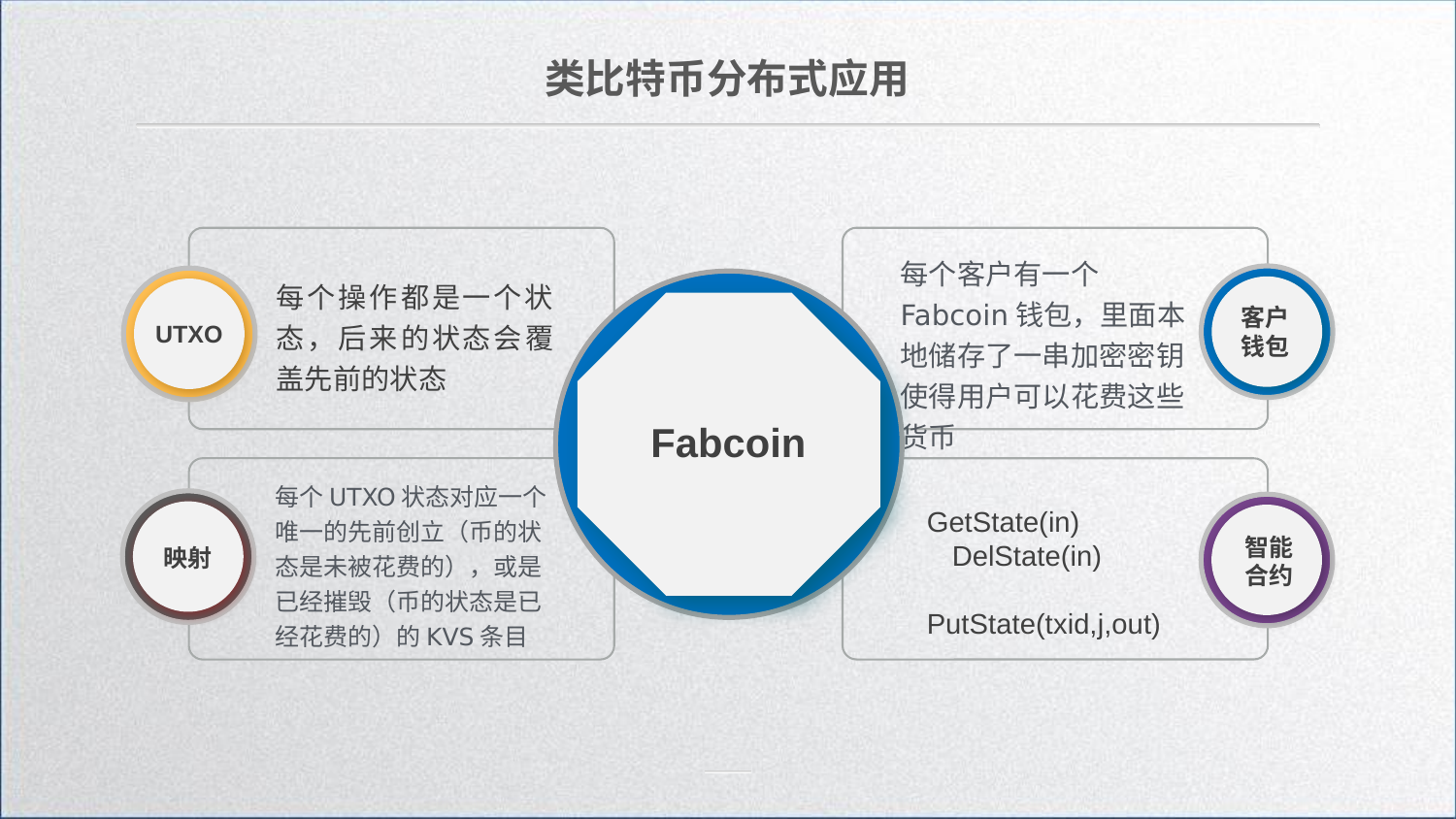

类比特币分布式应用

每个客户有一个Fabcoin钱包，里面本地储存了一串加密密钥使得用户可以花费这些货币

每个操作都是一个状态，后来的状态会覆盖先前的状态
客户钱包
UTXO
Fabcoin

每个UTXO状态对应一个唯一的先前创立（币的状态是未被花费的），或是已经摧毁（币的状态是已经花费的）的KVS条目
GetState(in)                   DelState(in)                    PutState(txid,j,out)
智能合约
映射